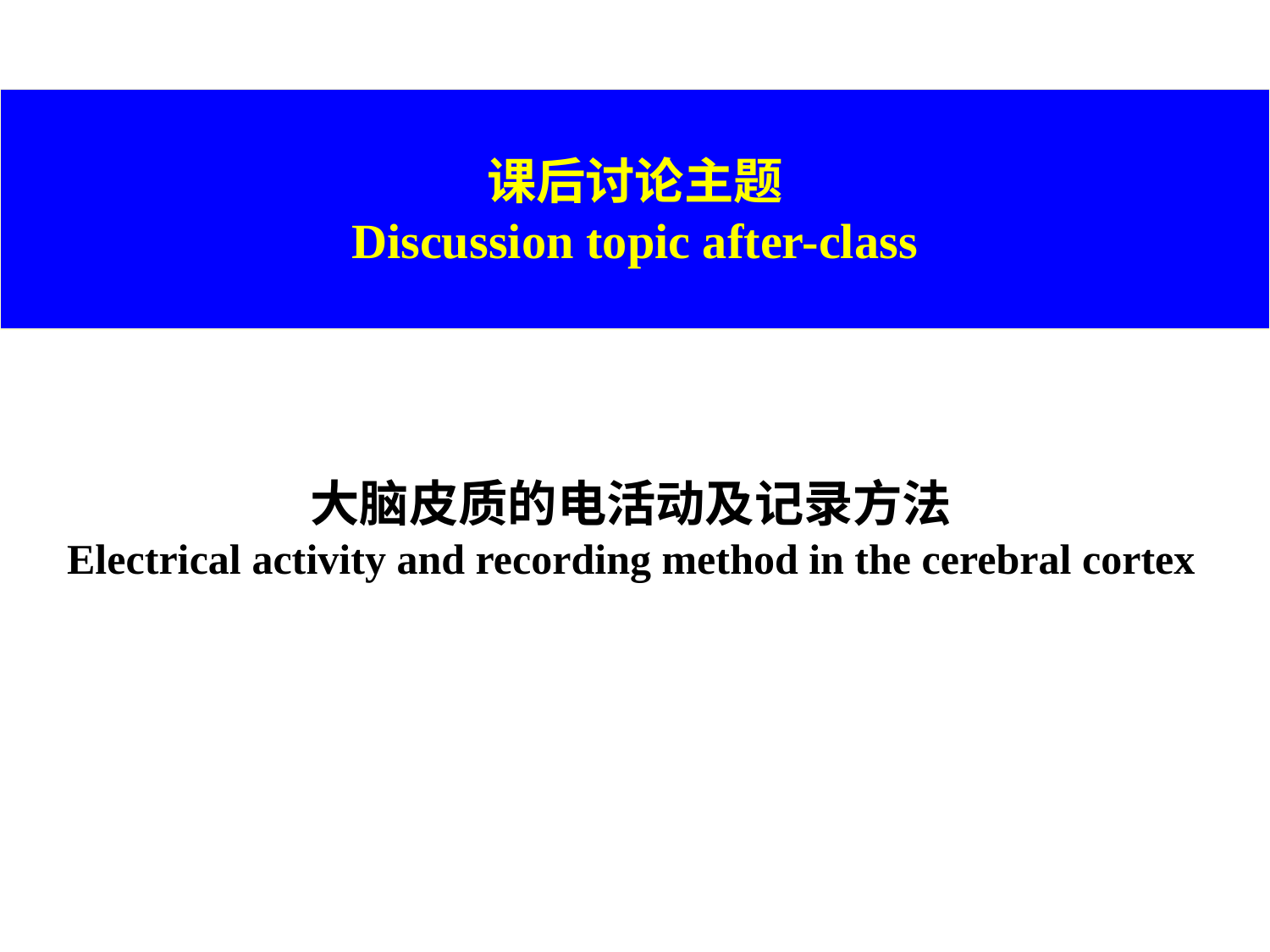

# Struc
课后讨论主题
Discussion topic after-class
大脑皮质的电活动及记录方法
Electrical activity and recording method in the cerebral cortex